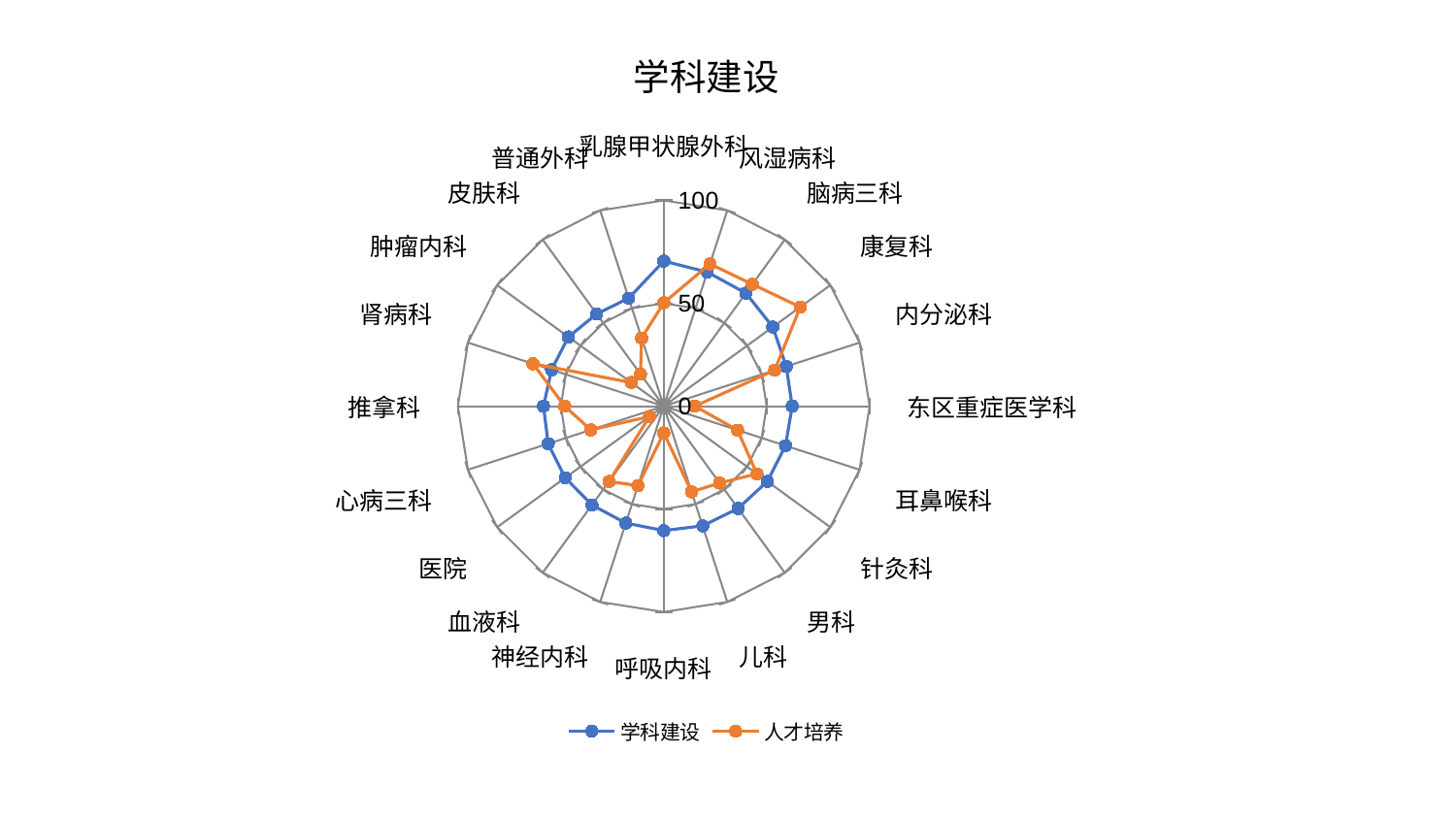

### Chart: 学科建设

| Category | 学科建设 | 人才培养 |
|---|---|---|
| 乳腺甲状腺外科 | 70.49270753028563 | 50.21734271572196 |
| 风湿病科 | 68.50464446876155 | 72.66218479867273 |
| 脑病三科 | 67.89433554489408 | 73.25533003522007 |
| 康复科 | 65.49107960244348 | 81.98122493544123 |
| 内分泌科 | 62.58265324760073 | 56.67201835086081 |
| 东区重症医学科 | 62.413122767010215 | 15.073366234630287 |
| 耳鼻喉科 | 62.199753174259584 | 37.688353453498856 |
| 针灸科 | 62.1969207468643 | 55.97226287099149 |
| 男科 | 61.41972375116549 | 46.1717702067015 |
| 儿科 | 61.1405284127339 | 43.74685900566194 |
| 呼吸内科 | 60.46655875510337 | 12.999571952317126 |
| 神经内科 | 59.721024564063164 | 40.59343890258277 |
| 血液科 | 59.352808752839856 | 45.22286866583212 |
| 医院 | 59.16250243840327 | 8.577502663960152 |
| 心病三科 | 59.02989638645522 | 37.27676276532304 |
| 推拿科 | 58.42566568211225 | 48.109325477102935 |
| 肾病科 | 57.29938231221842 | 66.77933182347907 |
| 肿瘤内科 | 57.25614918566214 | 19.568041362257443 |
| 皮肤科 | 55.41592009665221 | 19.24659176479803 |
| 普通外科 | 55.16812178232467 | 34.834286931655164 |
17